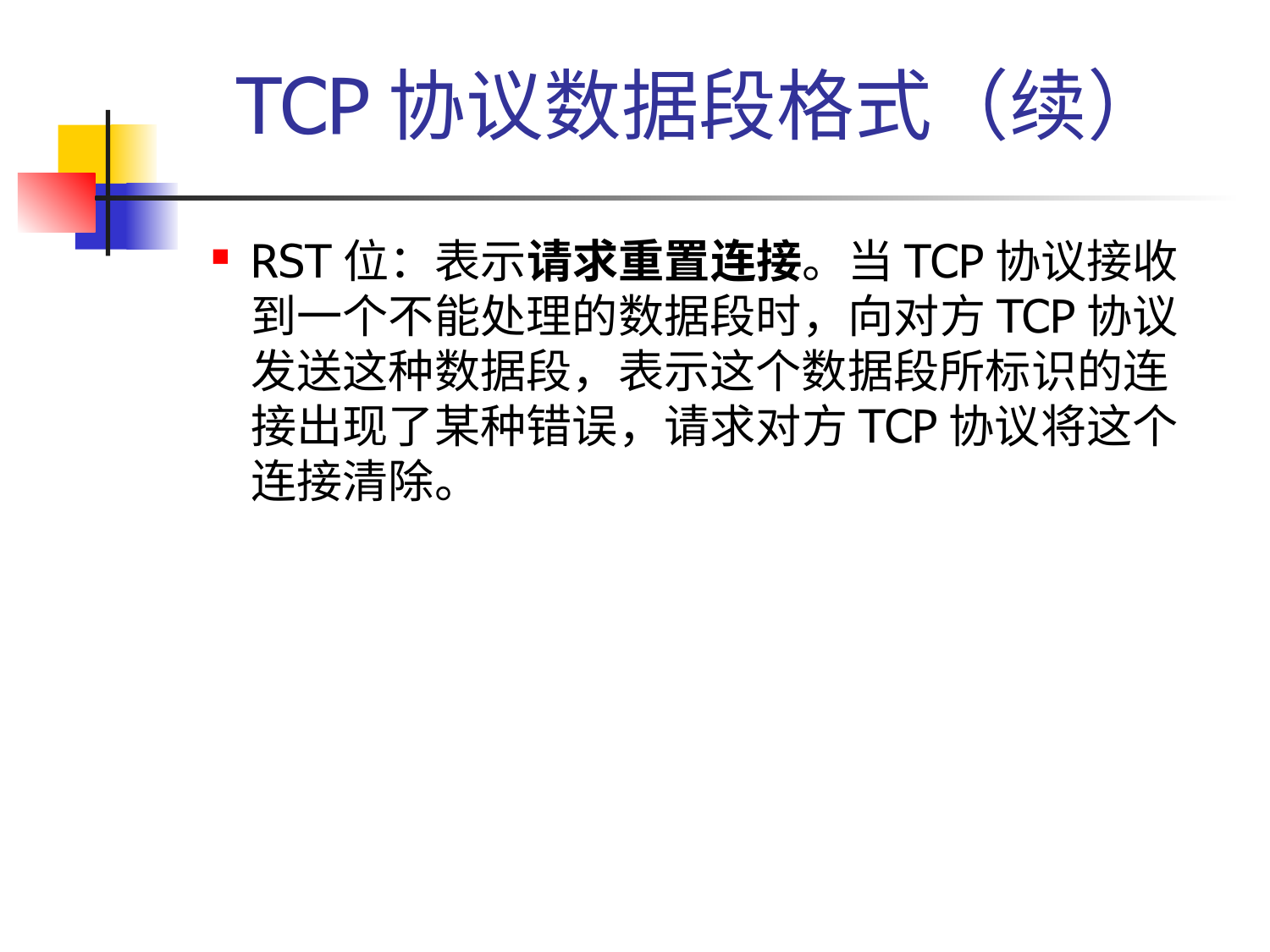

# TCP协议数据段格式（续）
RST位：表示请求重置连接。当TCP协议接收到一个不能处理的数据段时，向对方TCP协议发送这种数据段，表示这个数据段所标识的连接出现了某种错误，请求对方TCP协议将这个连接清除。